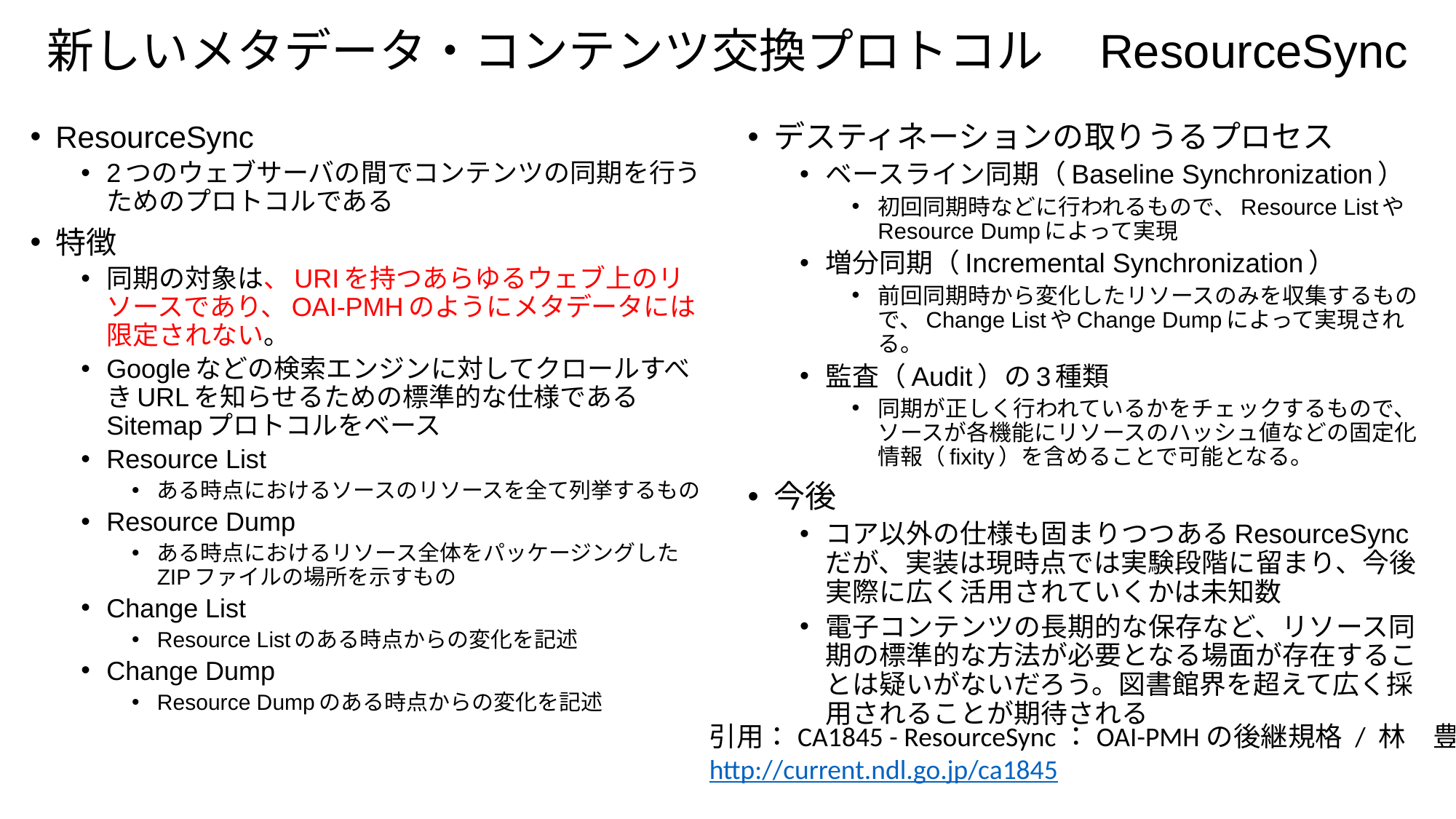

# 新しいメタデータ・コンテンツ交換プロトコル　ResourceSync
ResourceSync
2つのウェブサーバの間でコンテンツの同期を行うためのプロトコルである
特徴
同期の対象は、URIを持つあらゆるウェブ上のリソースであり、OAI-PMHのようにメタデータには限定されない。
Googleなどの検索エンジンに対してクロールすべきURLを知らせるための標準的な仕様であるSitemapプロトコルをベース
Resource List
ある時点におけるソースのリソースを全て列挙するもの
Resource Dump
ある時点におけるリソース全体をパッケージングしたZIPファイルの場所を示すもの
Change List
Resource Listのある時点からの変化を記述
Change Dump
Resource Dumpのある時点からの変化を記述

デスティネーションの取りうるプロセス
ベースライン同期（Baseline Synchronization）
初回同期時などに行われるもので、Resource ListやResource Dumpによって実現
増分同期（Incremental Synchronization）
前回同期時から変化したリソースのみを収集するもので、Change ListやChange Dumpによって実現される。
監査（Audit）の3種類
同期が正しく行われているかをチェックするもので、ソースが各機能にリソースのハッシュ値などの固定化情報（fixity）を含めることで可能となる。
今後
コア以外の仕様も固まりつつあるResourceSyncだが、実装は現時点では実験段階に留まり、今後実際に広く活用されていくかは未知数
電子コンテンツの長期的な保存など、リソース同期の標準的な方法が必要となる場面が存在することは疑いがないだろう。図書館界を超えて広く採用されることが期待される
引用：CA1845 - ResourceSync：OAI-PMHの後継規格 / 林　豊
http://current.ndl.go.jp/ca1845